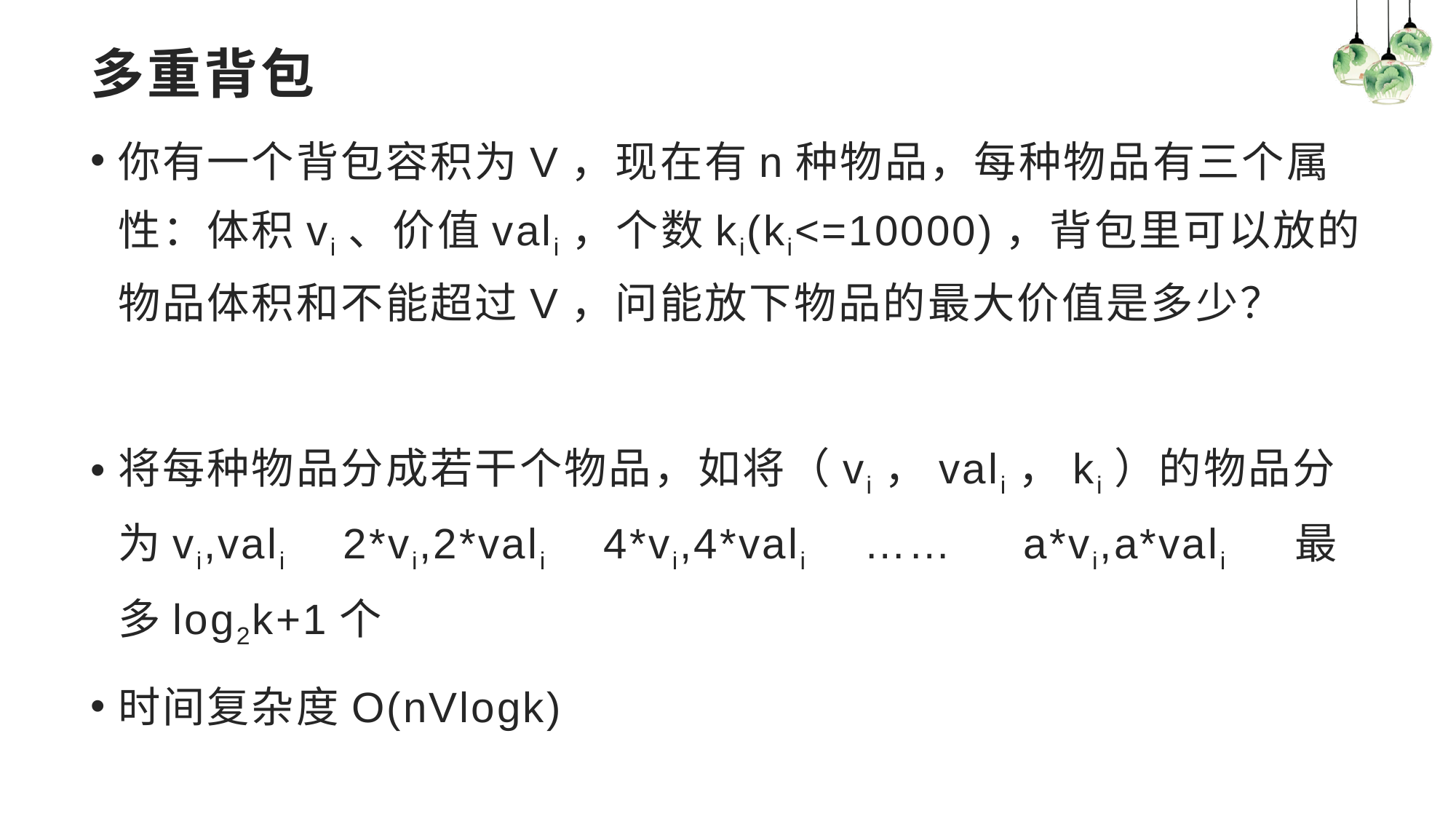

# 多重背包
你有一个背包容积为V，现在有n种物品，每种物品有三个属性：体积vi、价值vali，个数ki(ki<=10000)，背包里可以放的物品体积和不能超过V，问能放下物品的最大价值是多少？

将每种物品分成若干个物品，如将（vi，vali，ki）的物品分为vi,vali    2*vi,2*vali    4*vi,4*vali    ……     a*vi,a*vali    最多log2k+1个
时间复杂度O(nVlogk)